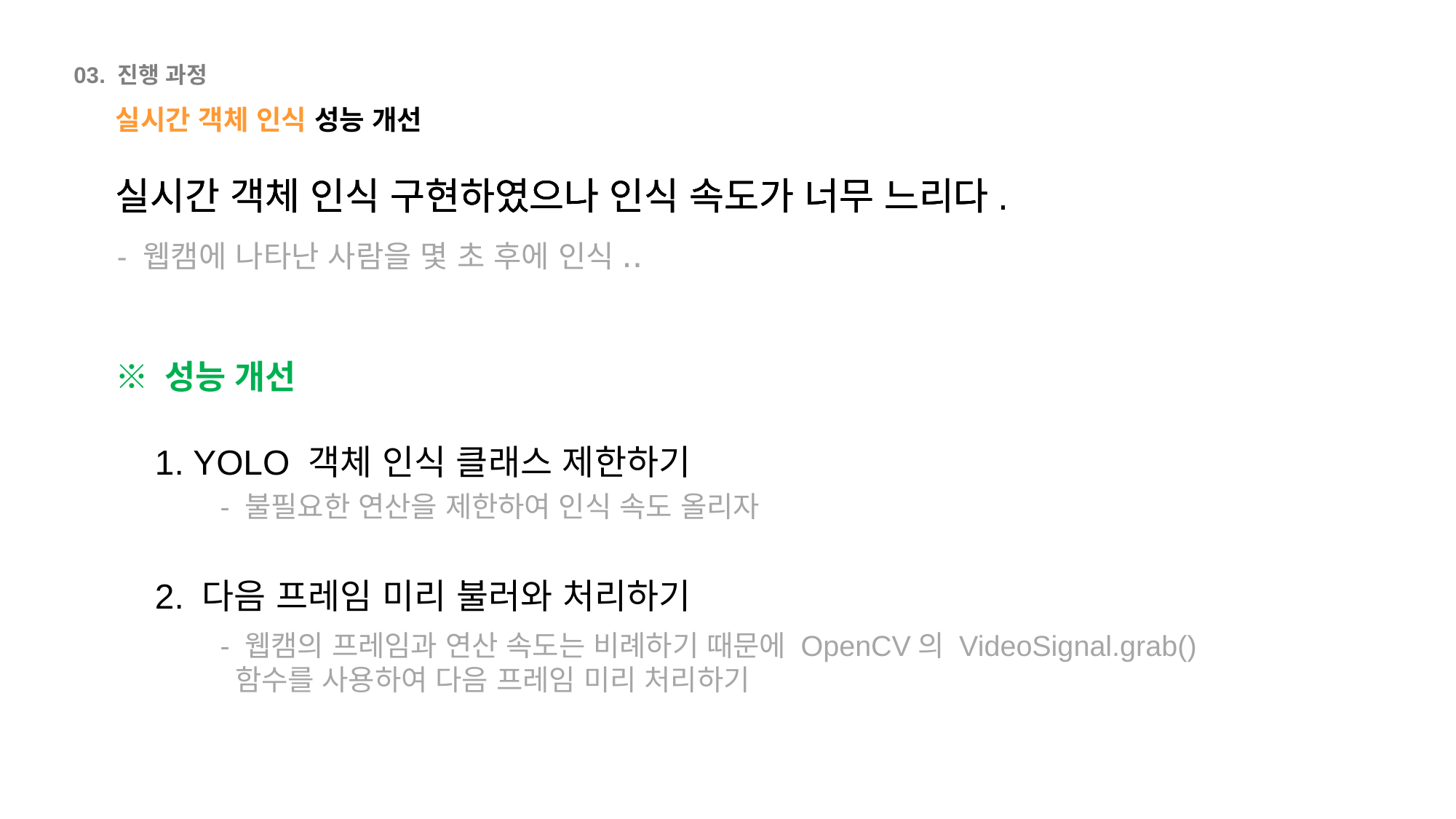

03. 진행 과정
실시간 객체 인식 성능 개선
실시간 객체 인식 구현하였으나 인식 속도가 너무 느리다.
실시간 객체 인식 구현하였으나 인식 속도가 너무 느리다.
실시간 객체 인식 구현하였으나 인식 속도가 너무 느리다.
- 웹캠에 나타난 사람을 몇 초 후에 인식..
※ 성능 개선
1. YOLO 객체 인식 클래스 제한하기
- 불필요한 연산을 제한하여 인식 속도 올리자
2. 다음 프레임 미리 불러와 처리하기
- 웹캠의 프레임과 연산 속도는 비례하기 때문에 OpenCV의 VideoSignal.grab()      함수를 사용하여 다음 프레임 미리 처리하기